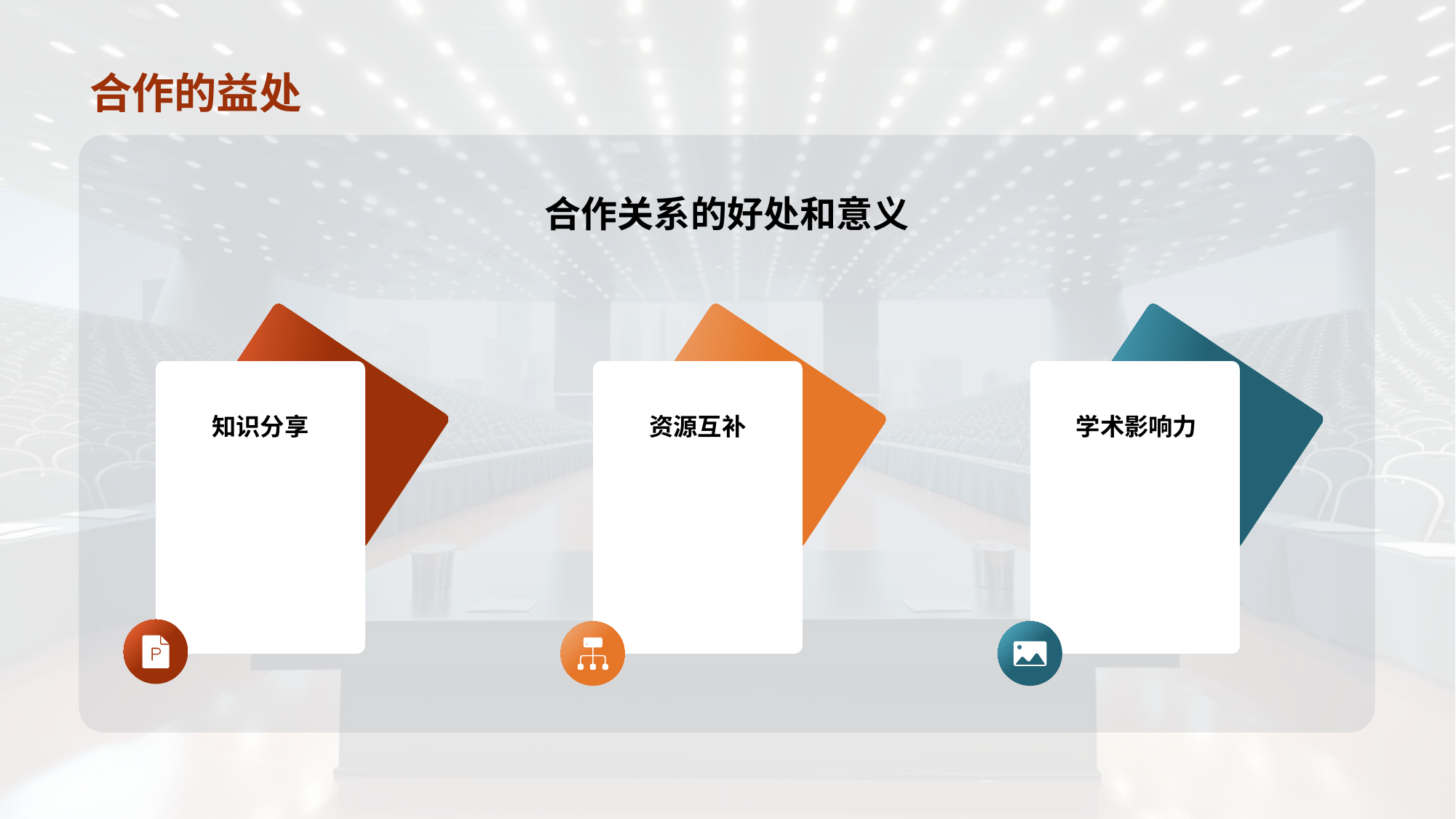

# 合作的益处

合作关系的好处和意义

与他人交流，获取新思路和方法
知识分享

合作可以共享实验设备、数据和人力资源，提高研究效率
资源互补

与合作伙伴共同发表研究论文，增加论文的引用和学术声誉
学术影响力